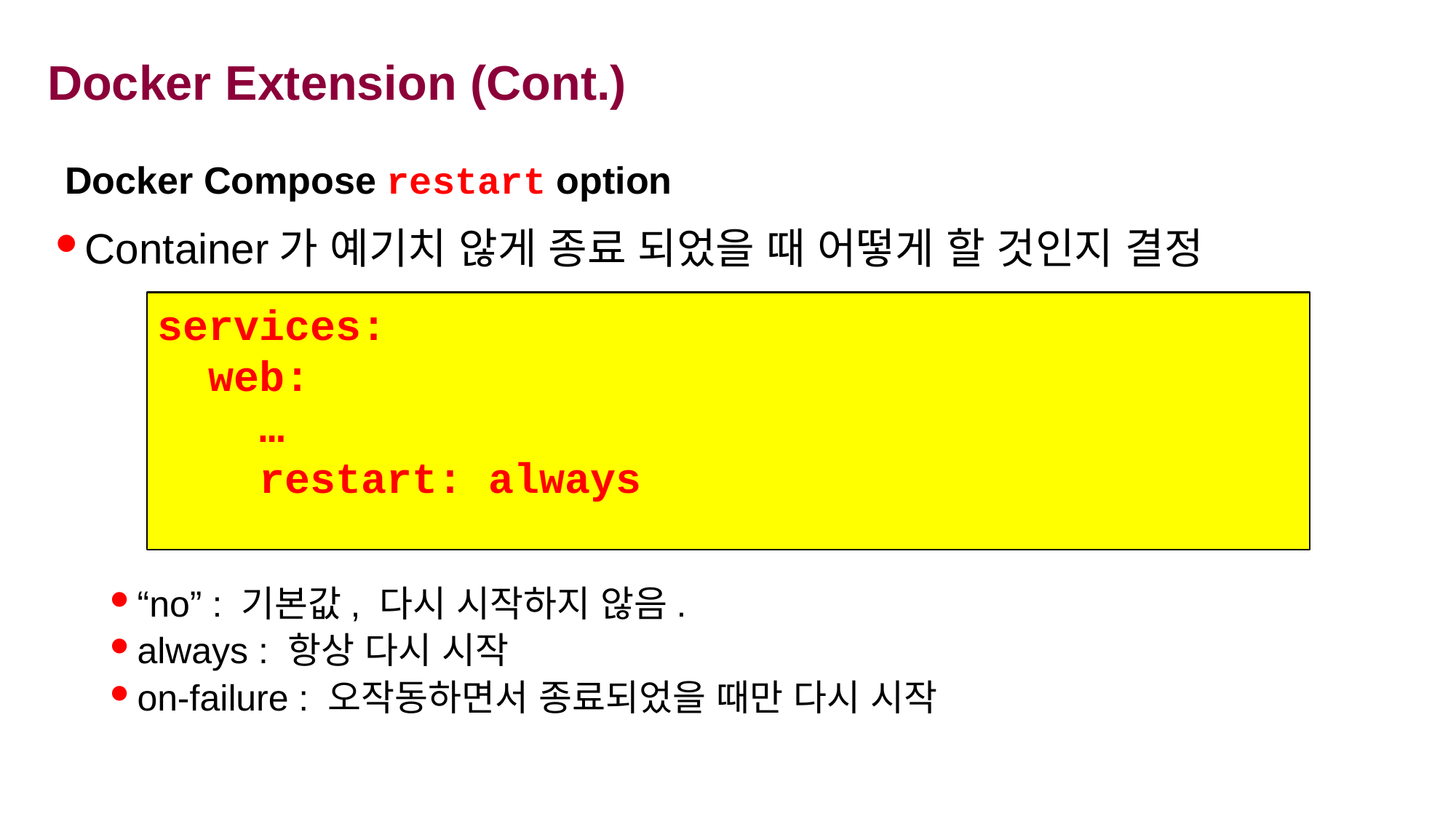

# Docker Extension (Cont.)
Docker Compose restart option
Container가 예기치 않게 종료 되었을 때 어떻게 할 것인지 결정

“no” : 기본값, 다시 시작하지 않음.
always : 항상 다시 시작
on-failure : 오작동하면서 종료되었을 때만 다시 시작

services:
  web:
    …
    restart: always